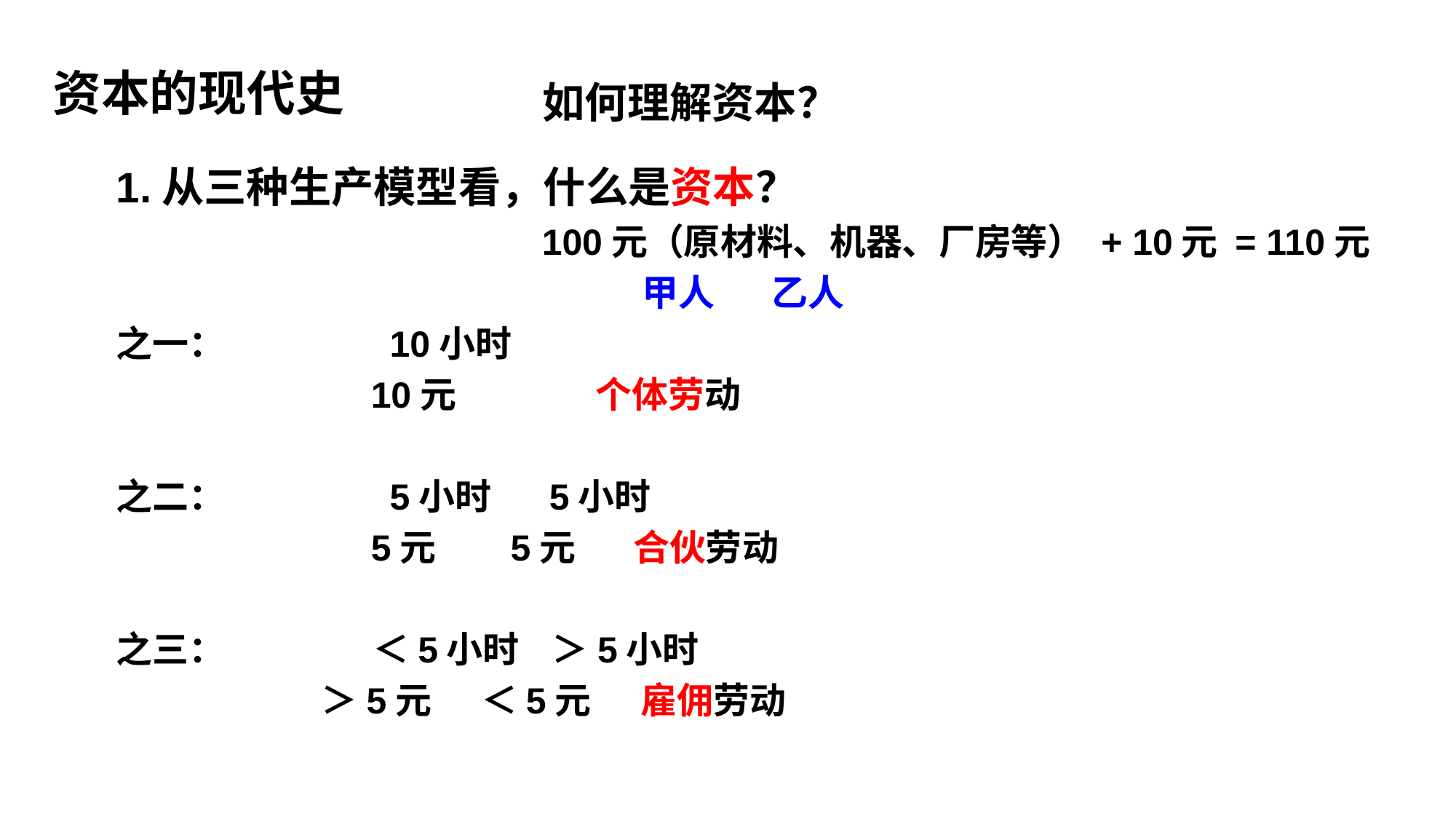

资本的现代史
如何理解资本？
1.从三种生产模型看，什么是资本？
                    100元（原材料、机器、厂房等） + 10元 = 110元
甲人       乙人
之一：                   10小时
                         10元                 个体劳动

之二：                   5小时      5小时
                         5元        5元       合伙劳动

之三：                  ＜5小时    ＞5小时
                        ＞5元      ＜5元      雇佣劳动